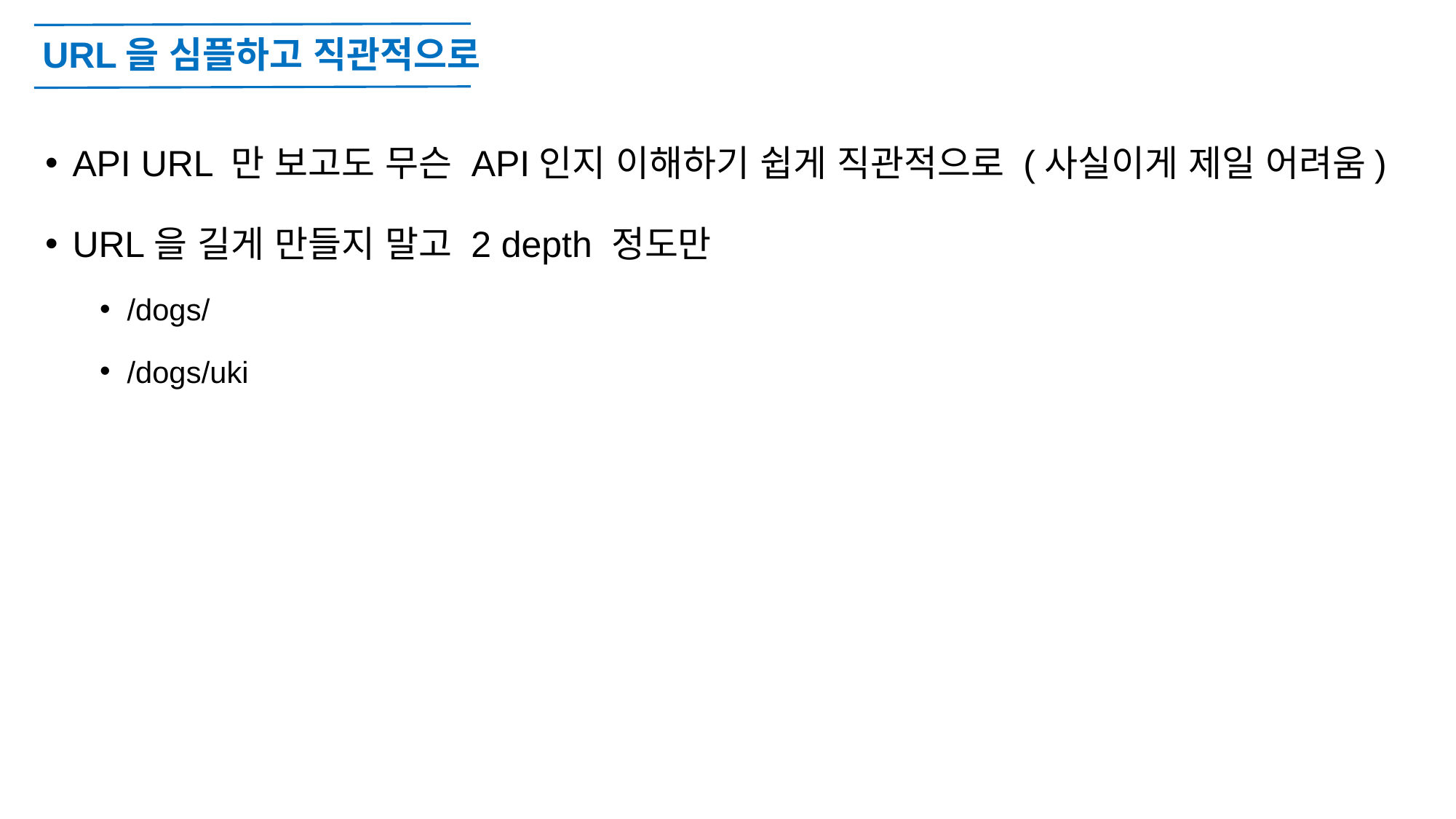

# URL을 심플하고 직관적으로
API URL 만 보고도 무슨 API인지 이해하기 쉽게 직관적으로 (사실이게 제일 어려움)
URL을 길게 만들지 말고 2 depth 정도만
/dogs/
/dogs/uki